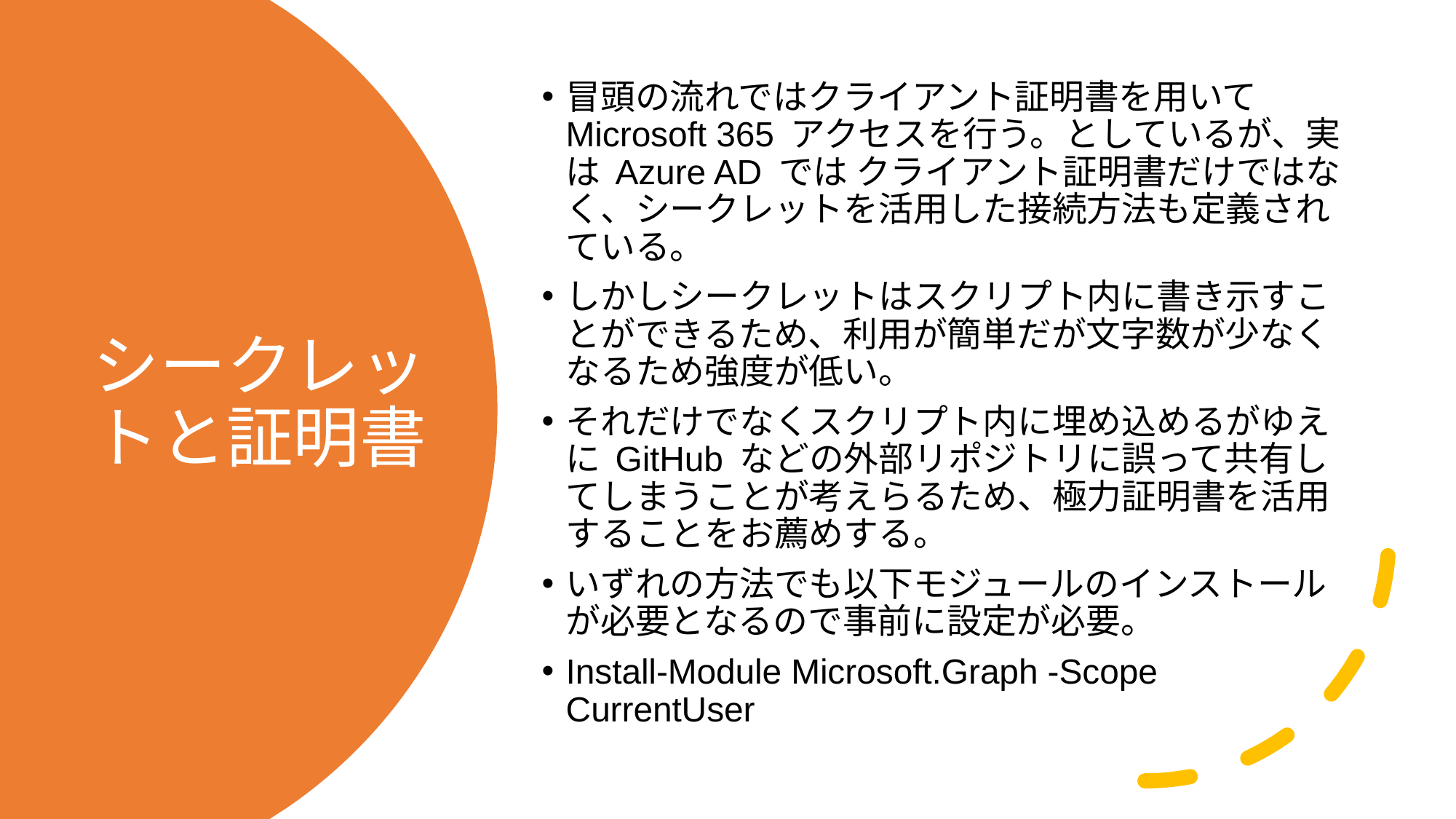

冒頭の流れではクライアント証明書を用いて Microsoft 365 アクセスを行う。としているが、実は Azure AD では クライアント証明書だけではなく、シークレットを活用した接続方法も定義されている。
しかしシークレットはスクリプト内に書き示すことができるため、利用が簡単だが文字数が少なくなるため強度が低い。
それだけでなくスクリプト内に埋め込めるがゆえに GitHub などの外部リポジトリに誤って共有してしまうことが考えらるため、極力証明書を活用することをお薦めする。
いずれの方法でも以下モジュールのインストールが必要となるので事前に設定が必要。
Install-Module Microsoft.Graph -Scope CurrentUser
# シークレットと証明書